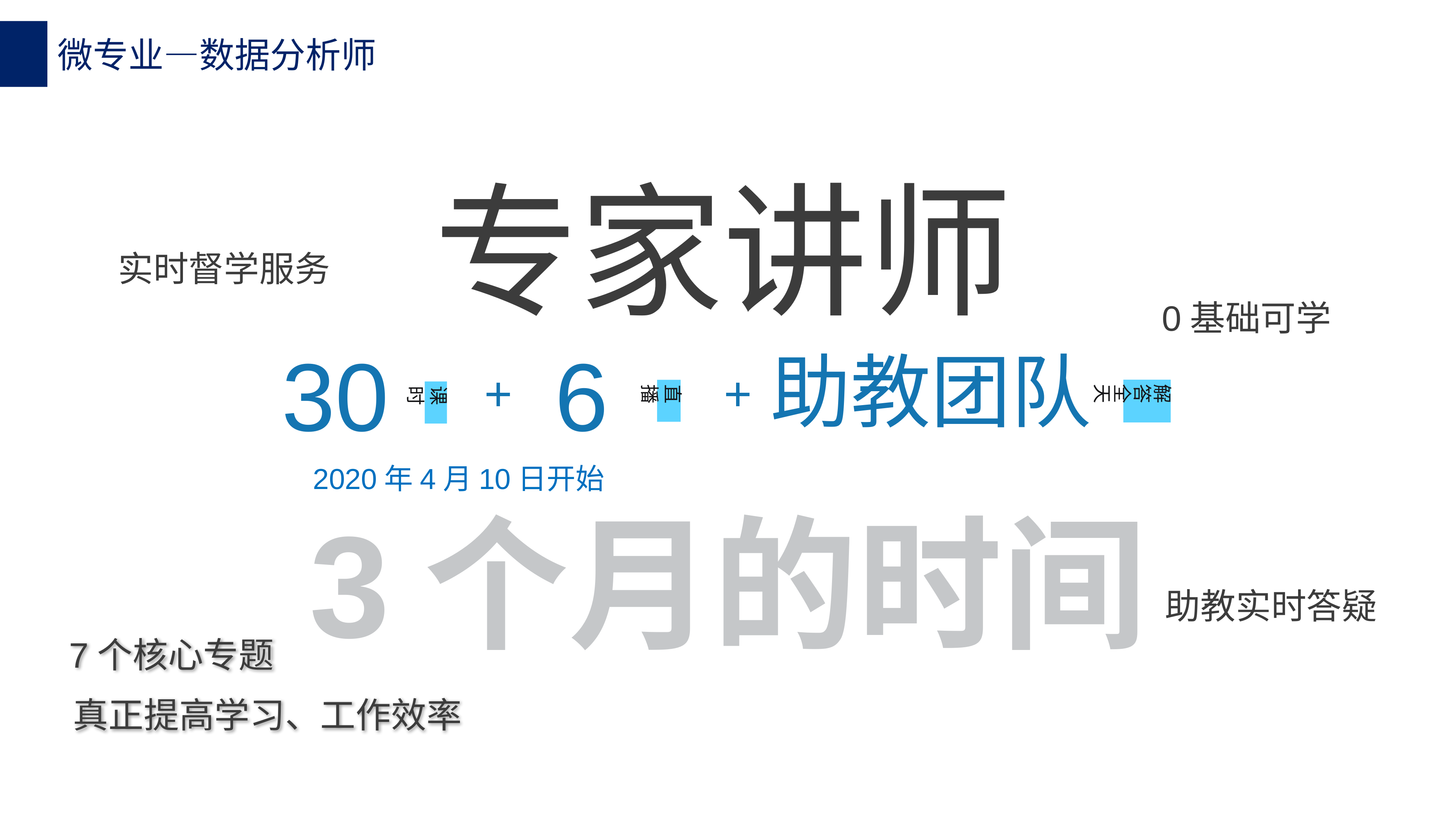

微专业—数据分析师
专家讲师
实时督学服务
0基础可学
30
课时

+
 6
直播

+
助教团队
解答
全天

2020年4月10日开始
3个月的时间
助教实时答疑
7个核心专题
真正提高学习、工作效率